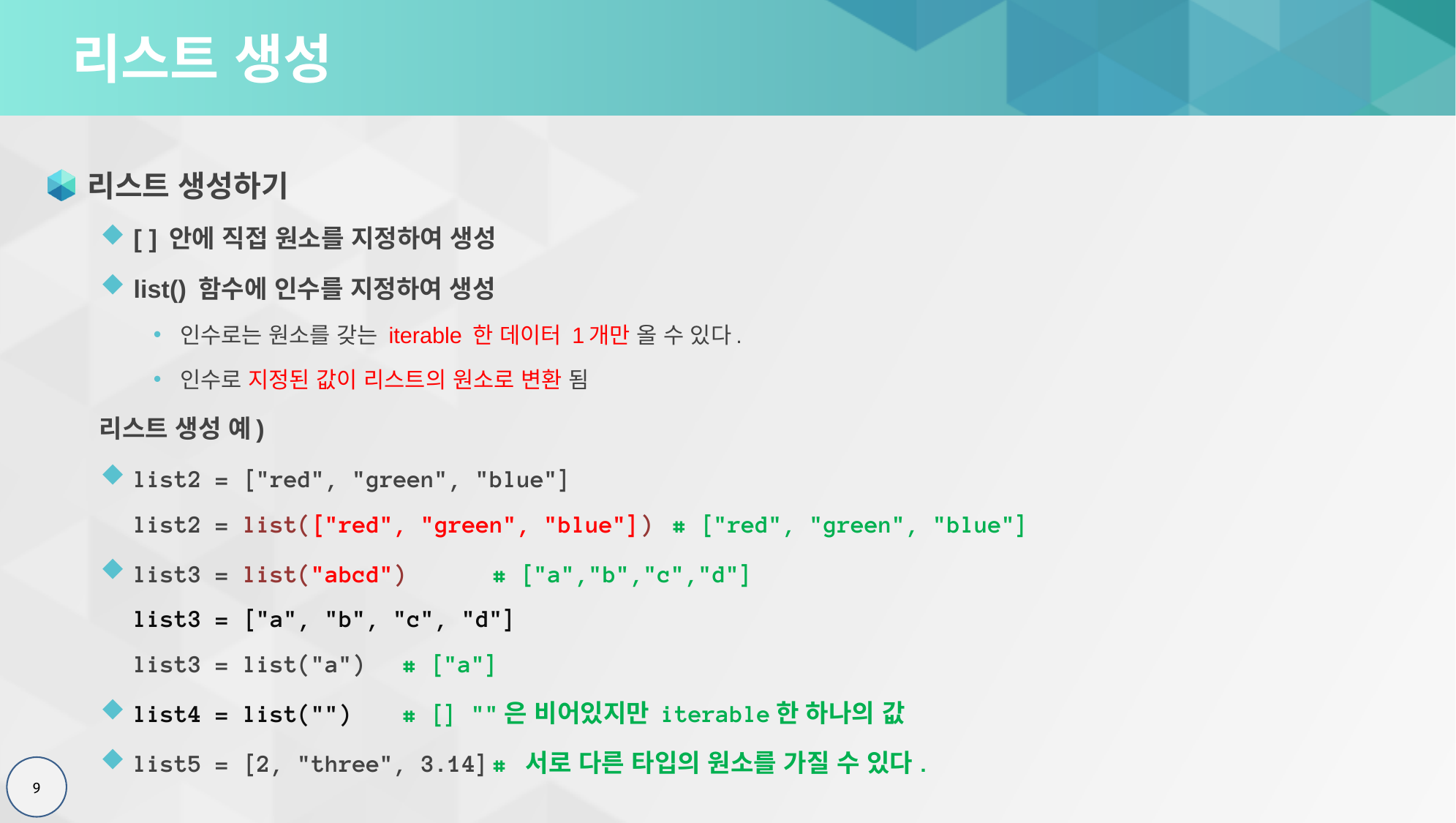

# 리스트 생성
리스트 생성하기
[ ] 안에 직접 원소를 지정하여 생성
list() 함수에 인수를 지정하여 생성
인수로는 원소를 갖는 iterable 한 데이터 1개만 올 수 있다.
인수로 지정된 값이 리스트의 원소로 변환 됨
리스트 생성 예)
list2 = ["red", "green", "blue"]
list2 = list(["red", "green", "blue"])	# ["red", "green", "blue"]
list3 = list("abcd")  			# ["a","b","c","d"]
list3 = ["a", "b", "c", "d"]
list3 = list("a")			# ["a"]
list4 = list("")				# [] ""은 비어있지만 iterable한 하나의 값
list5 = [2, "three", 3.14]		# 서로 다른 타입의 원소를 가질 수 있다.